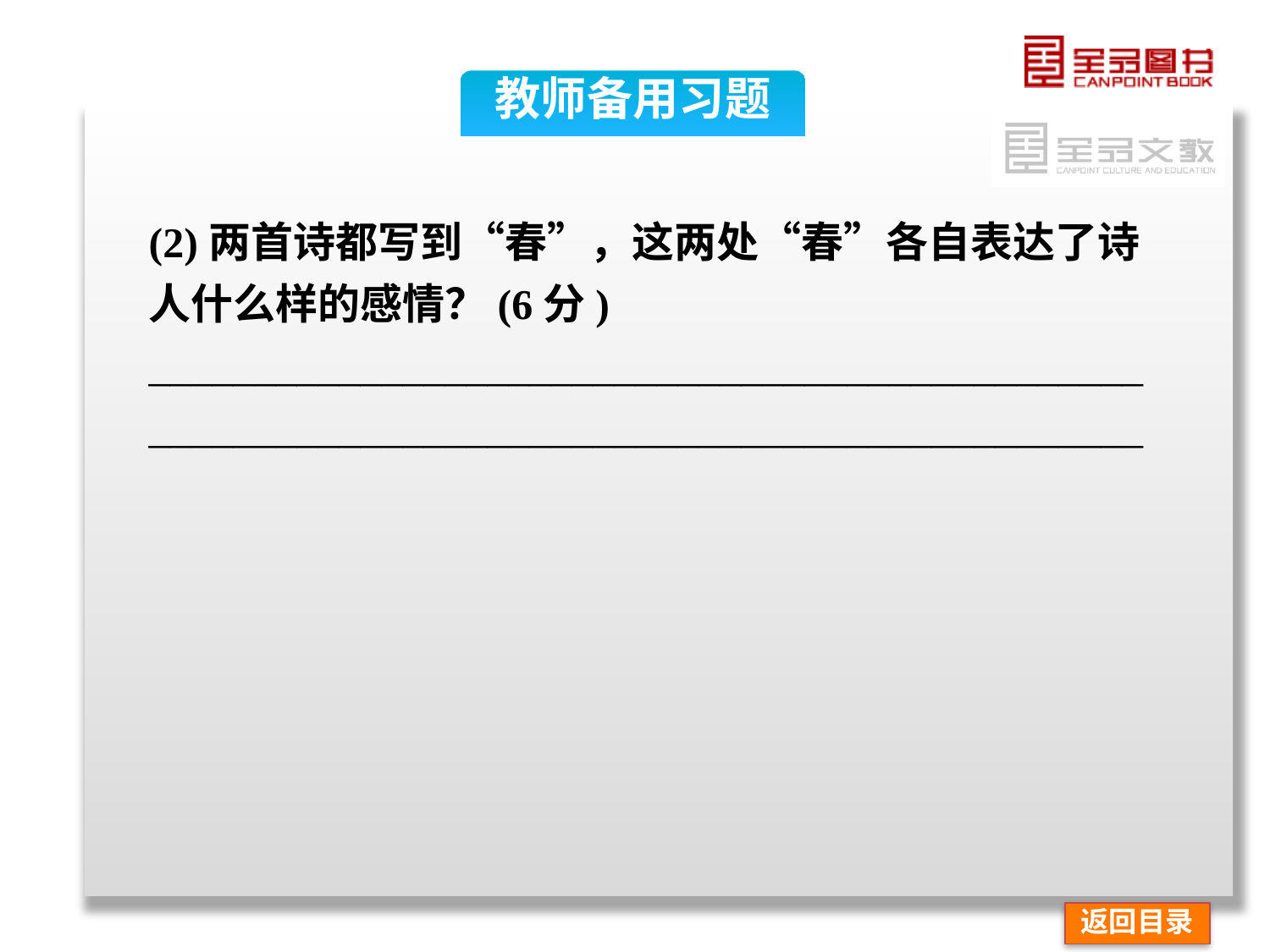

教师备用习题
(2)两首诗都写到“春”，这两处“春”各自表达了诗
人什么样的感情？(6分)
_______________________________________________
_______________________________________________
返回目录